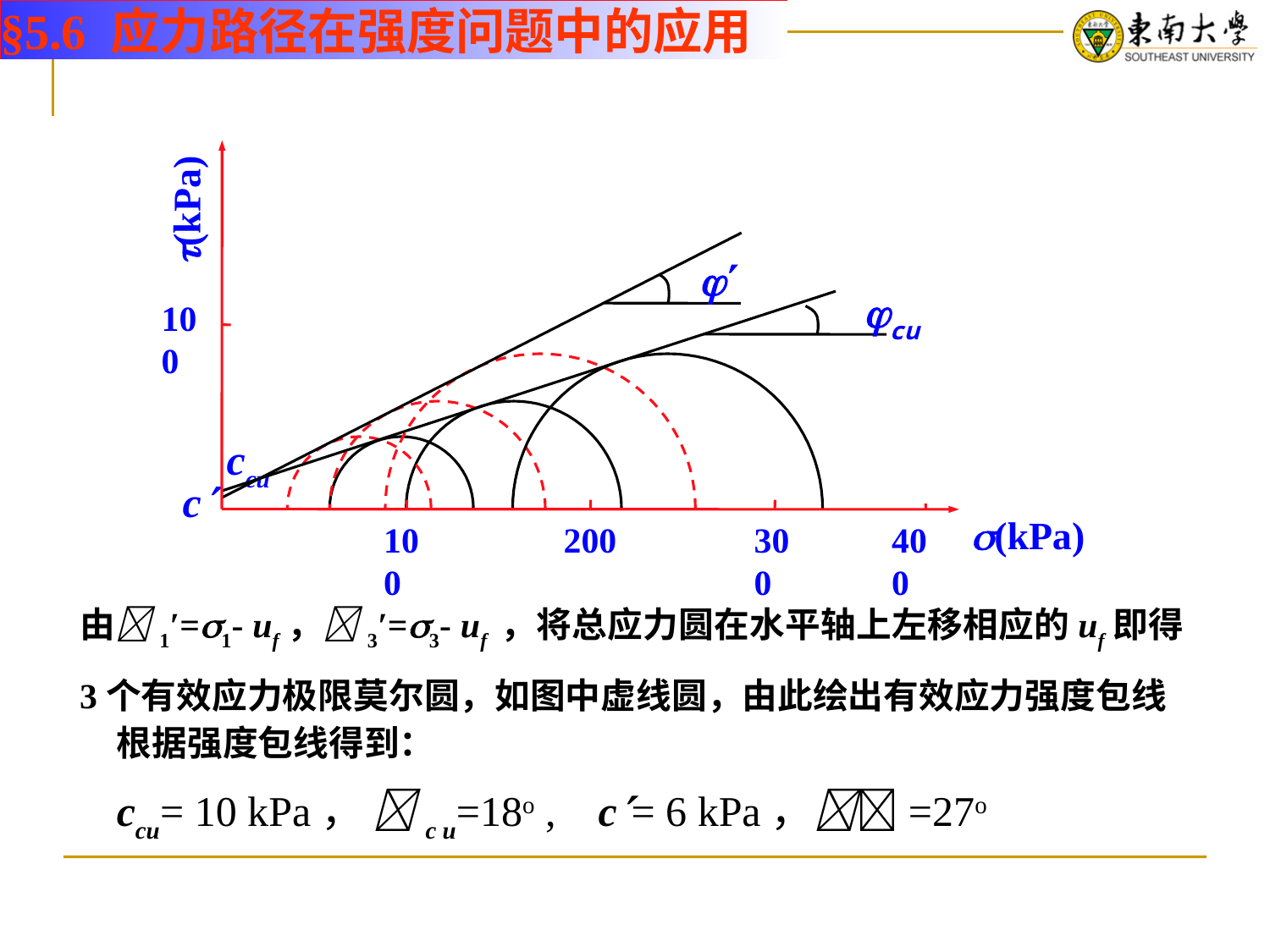

§5.6 应力路径在强度问题中的应用

τ(kPa)
100

100
200
300
400
σ(kPa)

ϕ′

ϕcu

ccu

c′
由σ1′=σ1- uf，σ3′=σ3- uf ，将总应力圆在水平轴上左移相应的uf即得3个有效应力极限莫尔圆，如图中虚线圆，由此绘出有效应力强度包线
根据强度包线得到：
ccu= 10 kPa， ϕc u=18o ,    c′= 6 kPa，ϕ′=27o